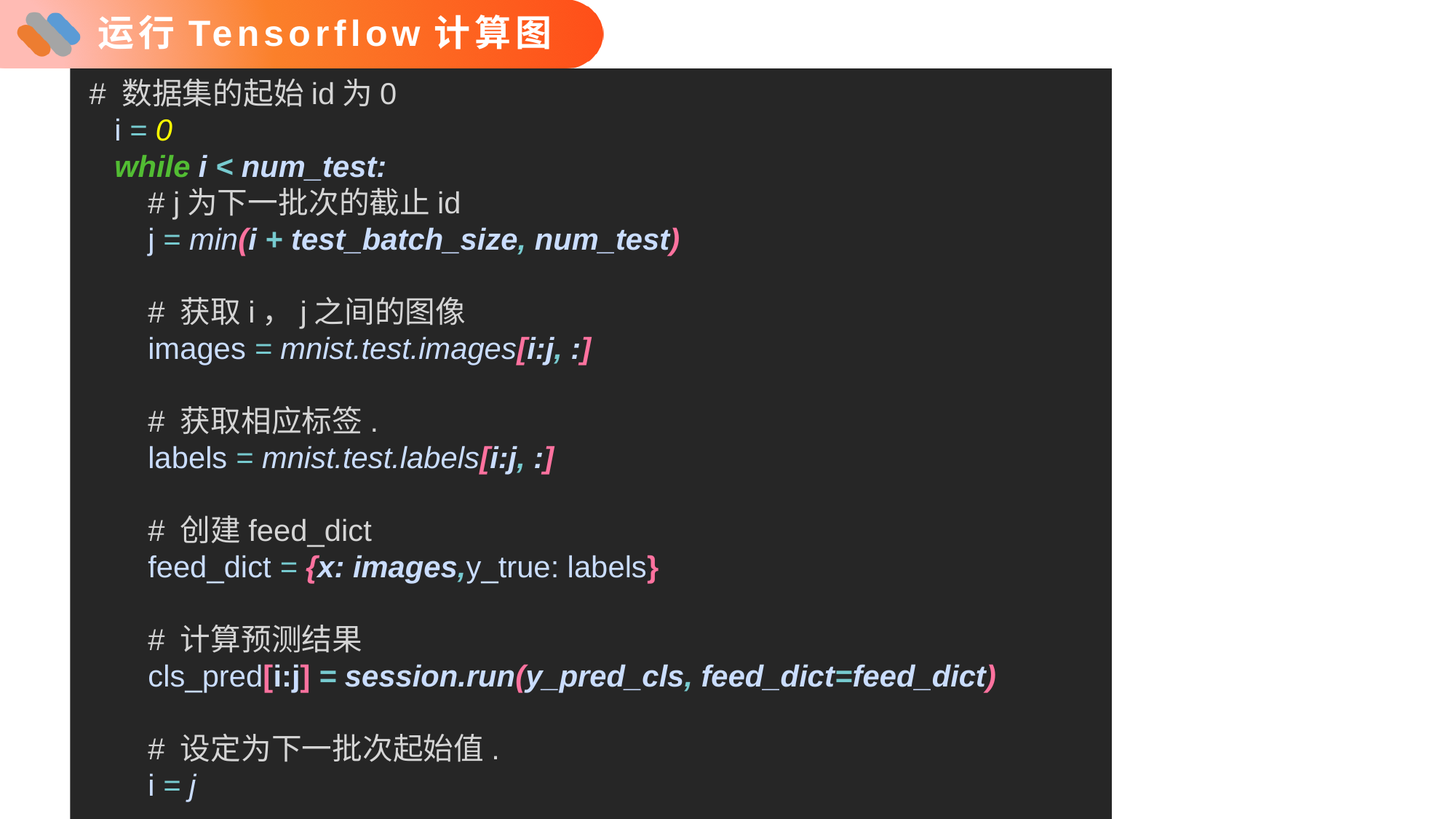

# 运行Tensorflow计算图
 # 数据集的起始id为0
    i = 0
    while i < num_test:
        # j为下一批次的截止id
        j = min(i + test_batch_size, num_test)

        # 获取i，j之间的图像
        images = mnist.test.images[i:j, :]

        # 获取相应标签.
        labels = mnist.test.labels[i:j, :]

        # 创建feed_dict
        feed_dict = {x: images,y_true: labels}

        # 计算预测结果
        cls_pred[i:j] = session.run(y_pred_cls, feed_dict=feed_dict)

        # 设定为下一批次起始值.
        i = j